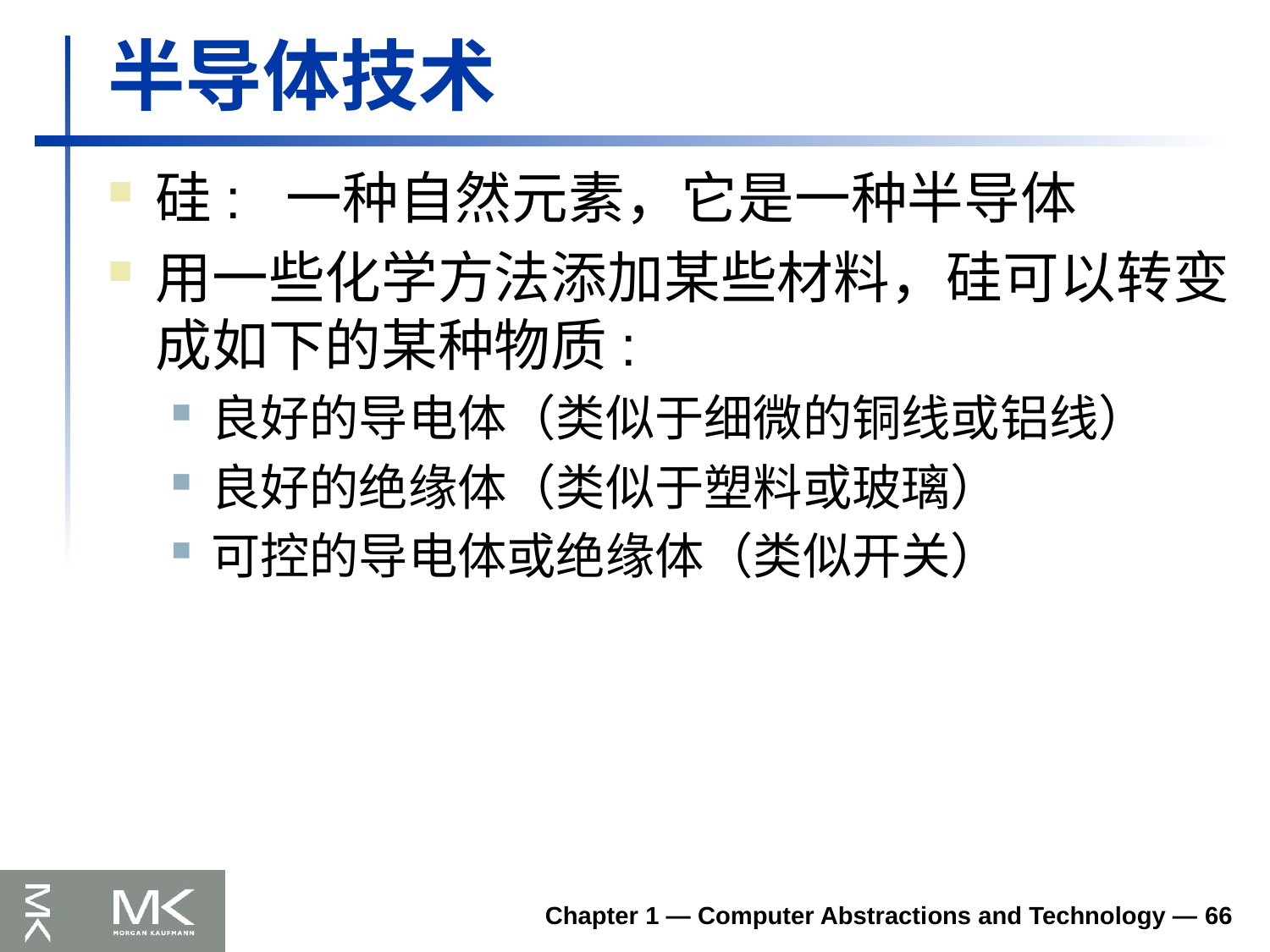

# 半导体技术
硅:  一种自然元素，它是一种半导体
用一些化学方法添加某些材料，硅可以转变成如下的某种物质:
良好的导电体（类似于细微的铜线或铝线）
良好的绝缘体（类似于塑料或玻璃）
可控的导电体或绝缘体（类似开关）
Chapter 1 — Computer Abstractions and Technology — 66